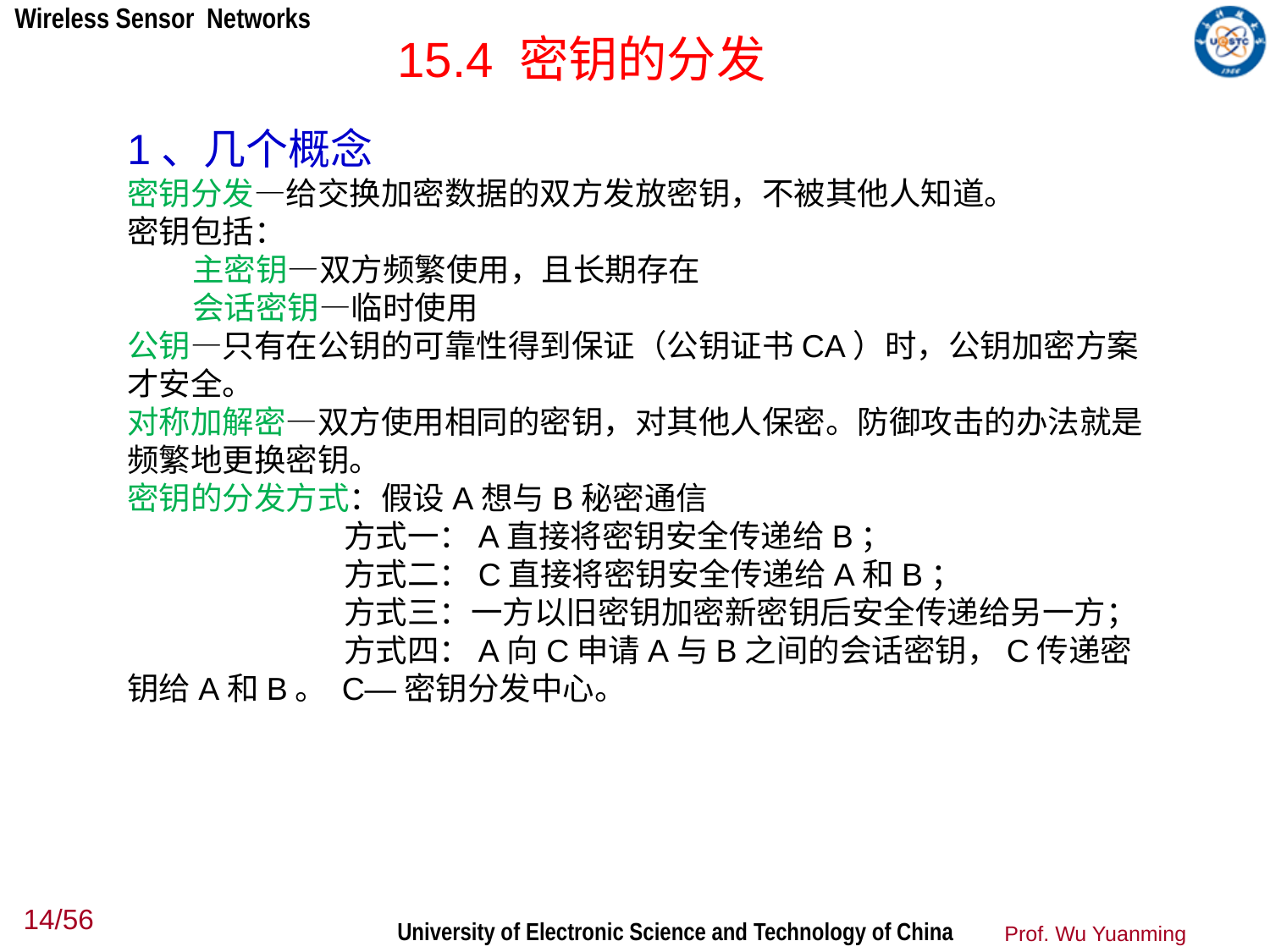

15.4 密钥的分发
1、几个概念
密钥分发—给交换加密数据的双方发放密钥，不被其他人知道。
密钥包括：
        主密钥—双方频繁使用，且长期存在
        会话密钥—临时使用
公钥—只有在公钥的可靠性得到保证（公钥证书CA）时，公钥加密方案才安全。
对称加解密—双方使用相同的密钥，对其他人保密。防御攻击的办法就是频繁地更换密钥。
密钥的分发方式：假设A想与B秘密通信
                             方式一：A直接将密钥安全传递给B；
                             方式二：C直接将密钥安全传递给A和B；
                             方式三：一方以旧密钥加密新密钥后安全传递给另一方；
                             方式四：A向C申请A与B之间的会话密钥，C传递密钥给A和B。 C—密钥分发中心。
14/56
Prof. Wu Yuanming